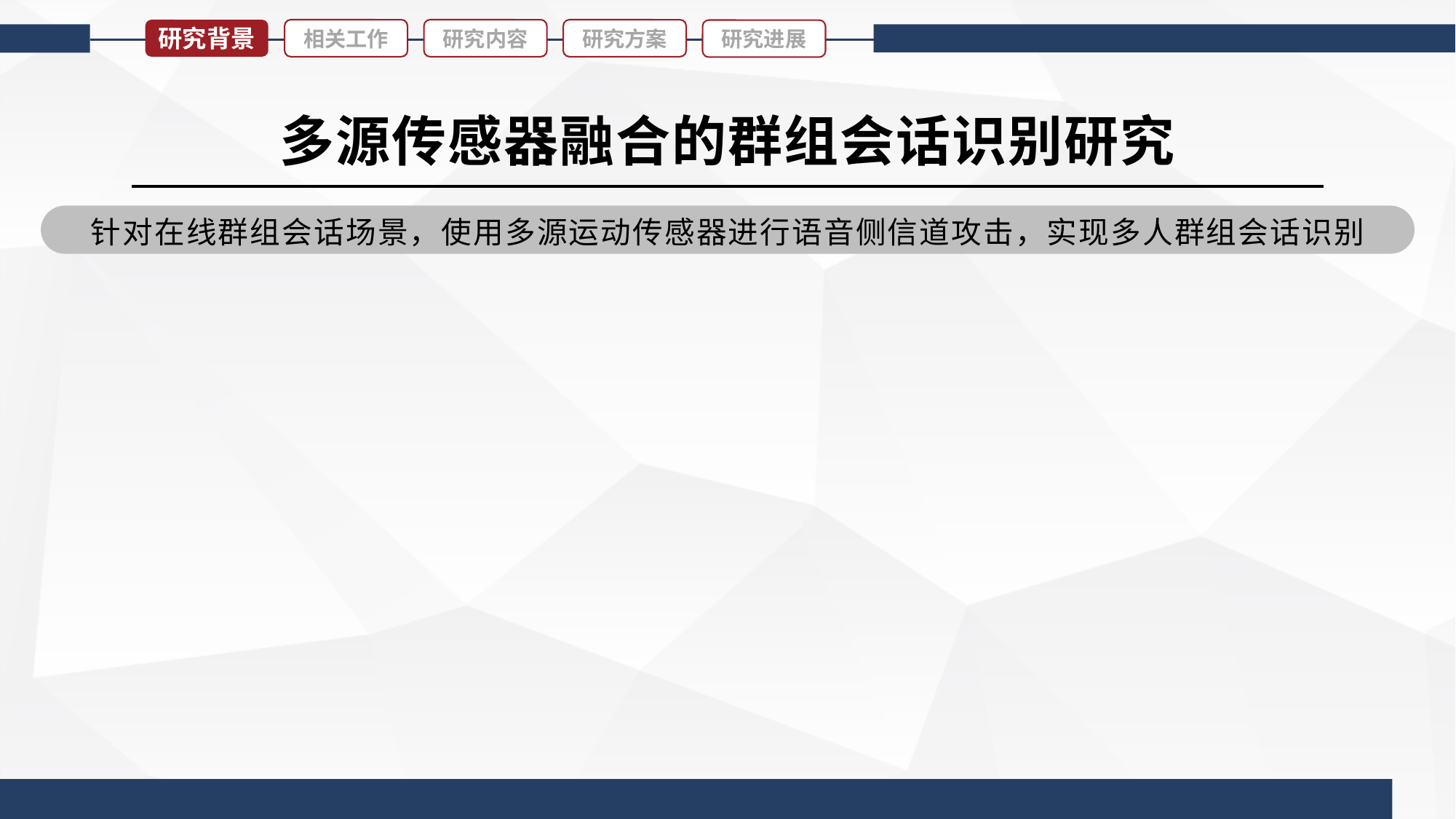

5
研究背景
相关工作
研究内容
研究方案
研究进展

多源传感器融合的群组会话识别研究
针对在线群组会话场景，使用多源运动传感器进行语音侧信道攻击，实现多人群组会话识别